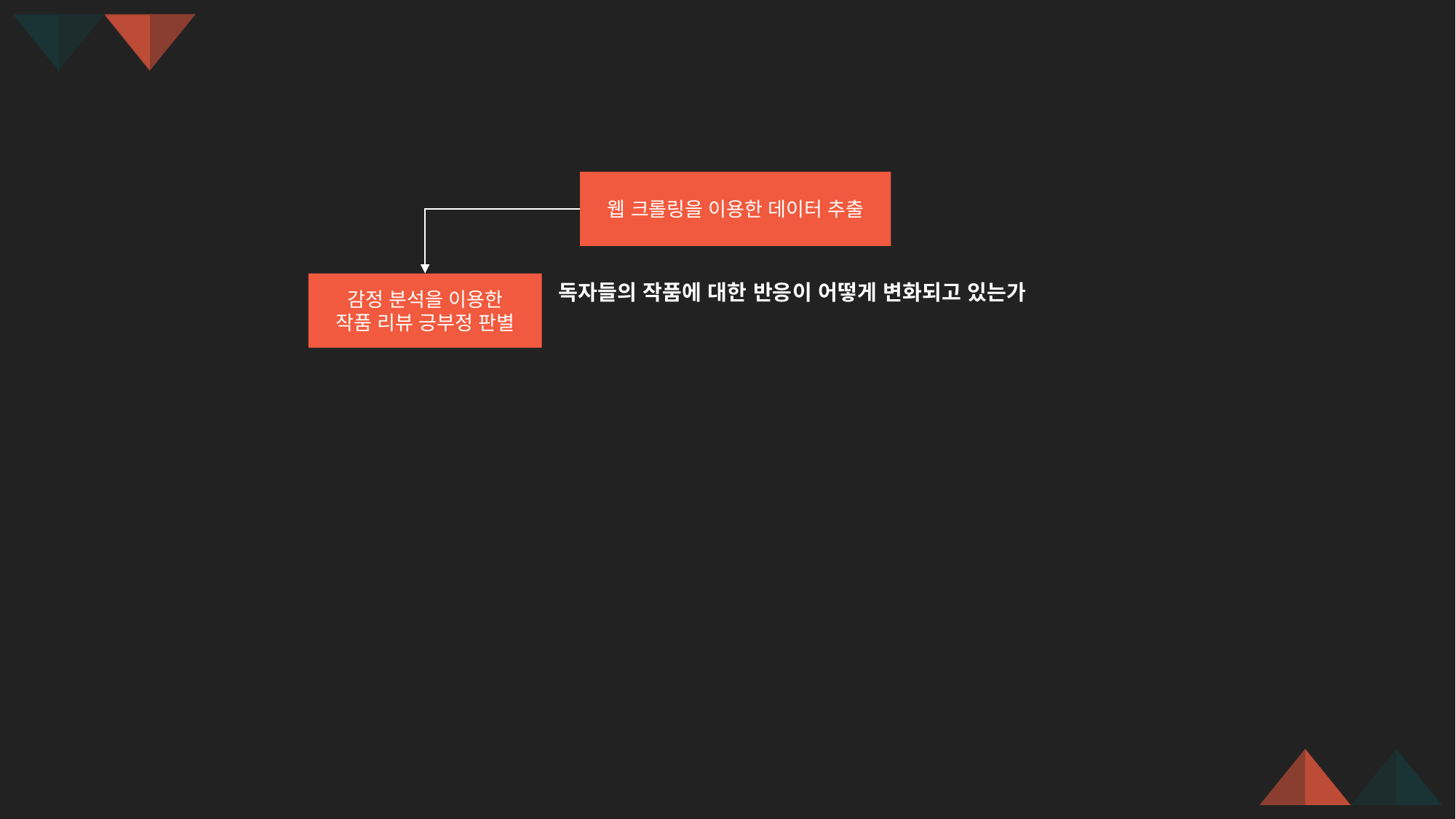

웹 크롤링을 이용한 데이터 추출
감정 분석을 이용한
작품 리뷰 긍부정 판별
독자들의 작품에 대한 반응이 어떻게 변화되고 있는가